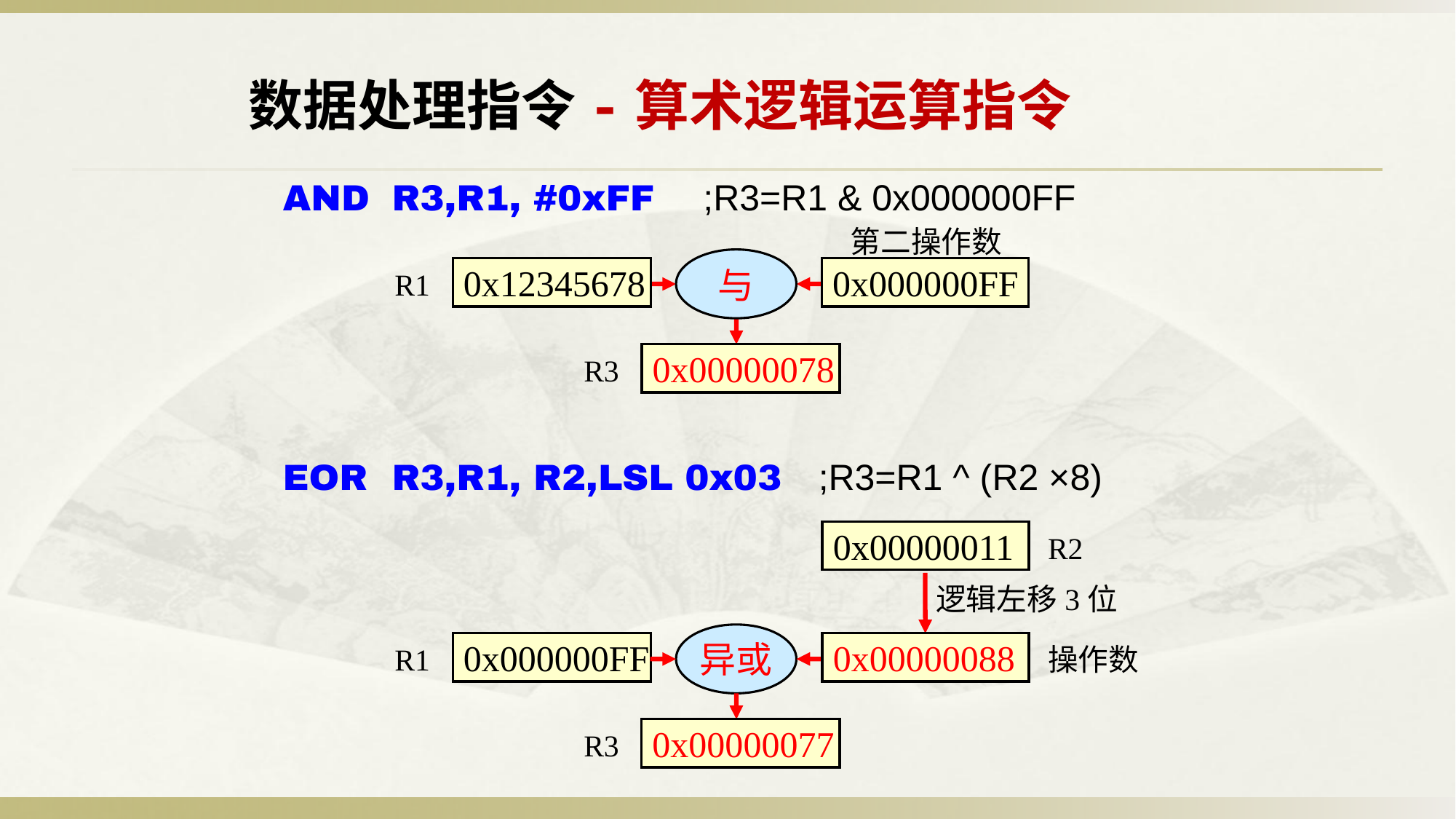

数据处理指令-算术逻辑运算指令

AND	R3,R1, #0xFF    ;R3=R1 & 0x000000FF
第二操作数
与
R1
0x12345678
0x000000FF
R3
0x??

0x00000078
EOR	R3,R1, R2,LSL 0x03   ;R3=R1 ^ (R2 ×8)
0x00000011
R2
异或
R1
0x000000FF
0x??
操作数
R3
0x??
逻辑左移3位

0x00000088

0x00000077